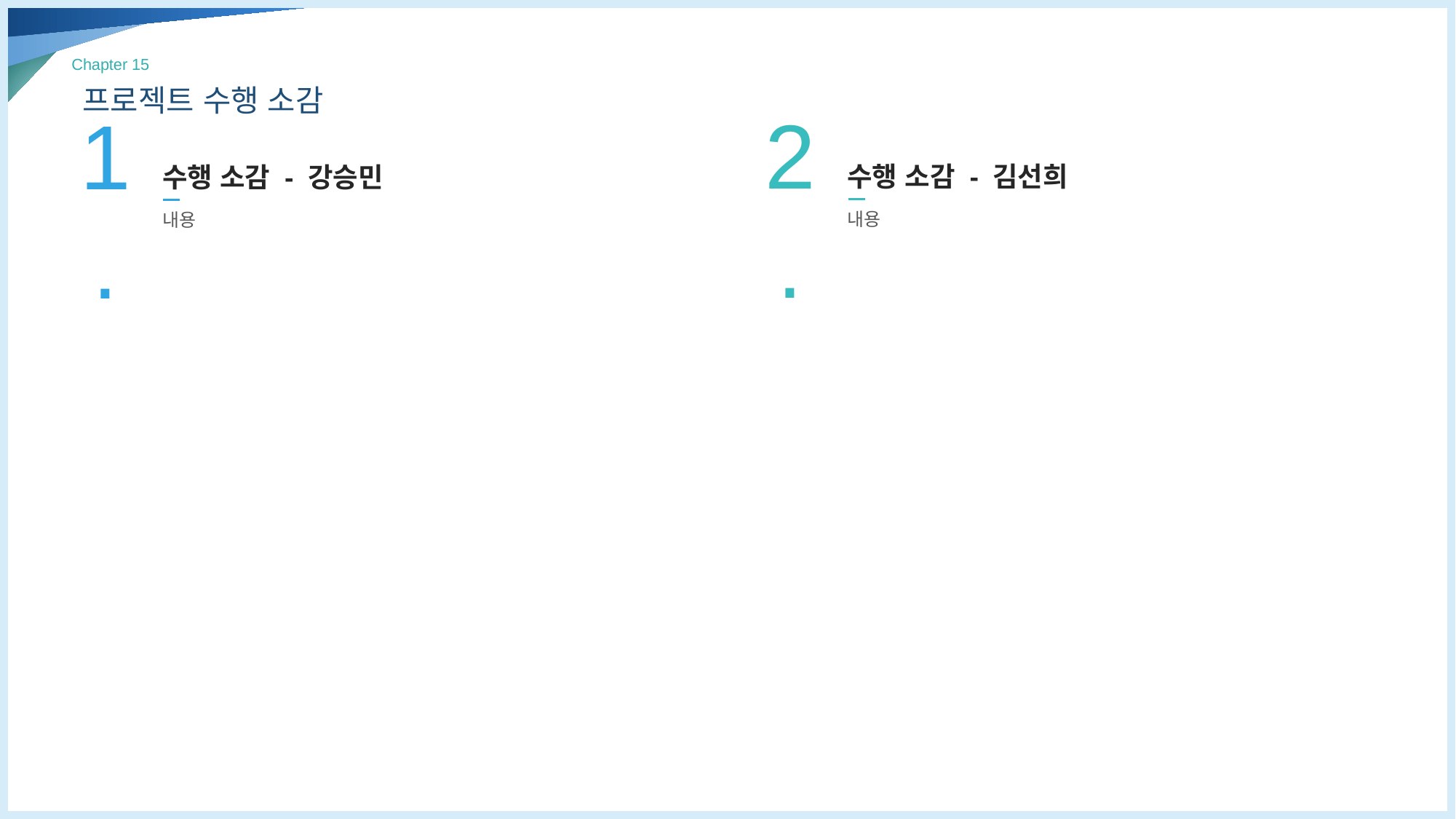

Chapter 15
프로젝트 수행 소감
2.
1.
수행 소감 - 김선희
수행 소감 - 강승민
내용
내용